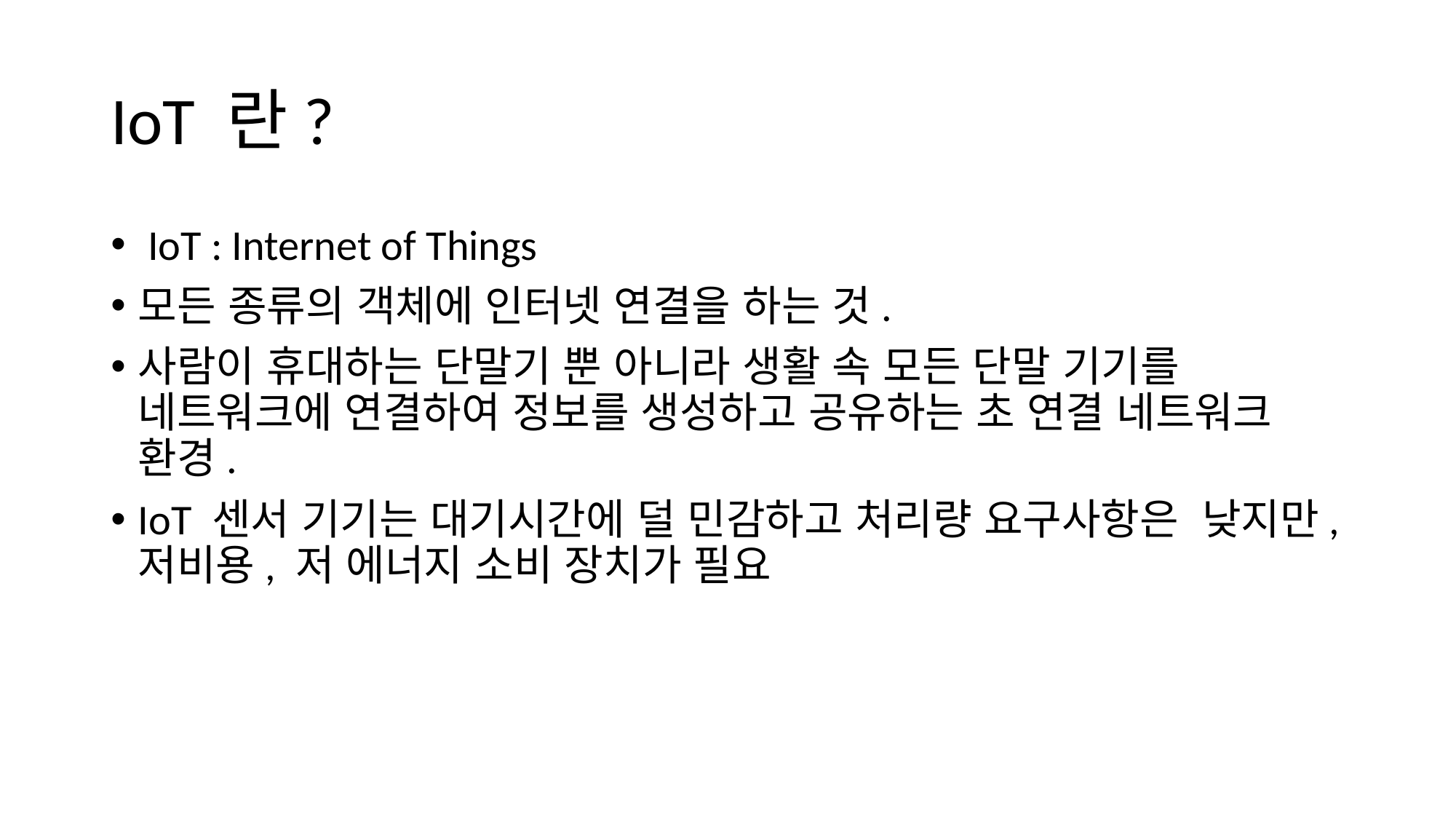

# IoT 란?
 IoT : Internet of Things
모든 종류의 객체에 인터넷 연결을 하는 것.
사람이 휴대하는 단말기 뿐 아니라 생활 속 모든 단말 기기를 네트워크에 연결하여 정보를 생성하고 공유하는 초 연결 네트워크 환경.
IoT 센서 기기는 대기시간에 덜 민감하고 처리량 요구사항은  낮지만, 저비용, 저 에너지 소비 장치가 필요